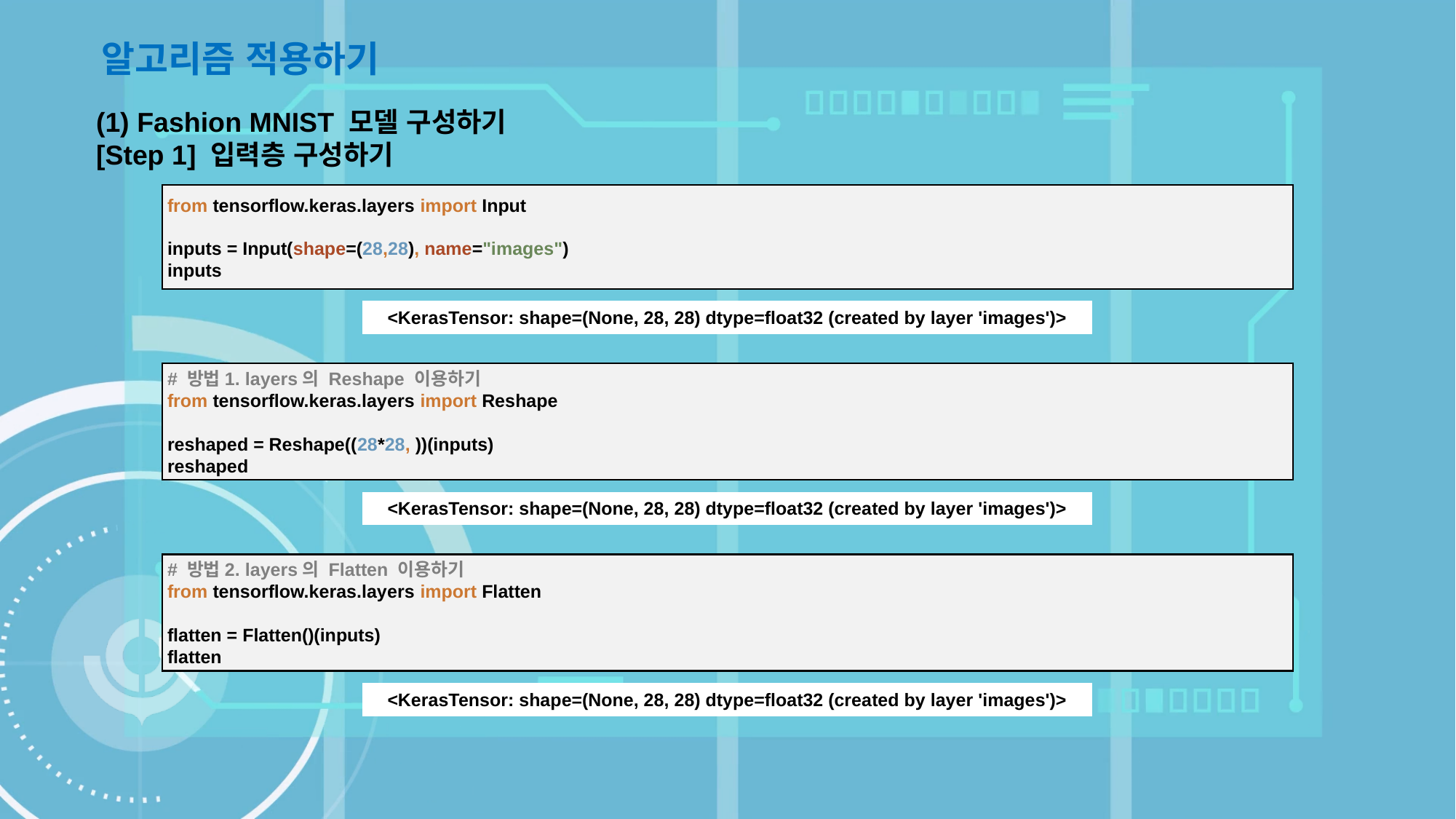

알고리즘 적용하기
(1) Fashion MNIST 모델 구성하기
[Step 1] 입력층 구성하기
from tensorflow.keras.layers import Input
inputs = Input(shape=(28,28), name="images")
inputs
| <KerasTensor: shape=(None, 28, 28) dtype=float32 (created by layer 'images')> |
| --- |
# 방법1. layers의 Reshape 이용하기 from tensorflow.keras.layers import Reshape reshaped = Reshape((28*28, ))(inputs) reshaped
| <KerasTensor: shape=(None, 28, 28) dtype=float32 (created by layer 'images')> |
| --- |
# 방법2. layers의 Flatten 이용하기 from tensorflow.keras.layers import Flatten flatten = Flatten()(inputs) flatten
| <KerasTensor: shape=(None, 28, 28) dtype=float32 (created by layer 'images')> |
| --- |